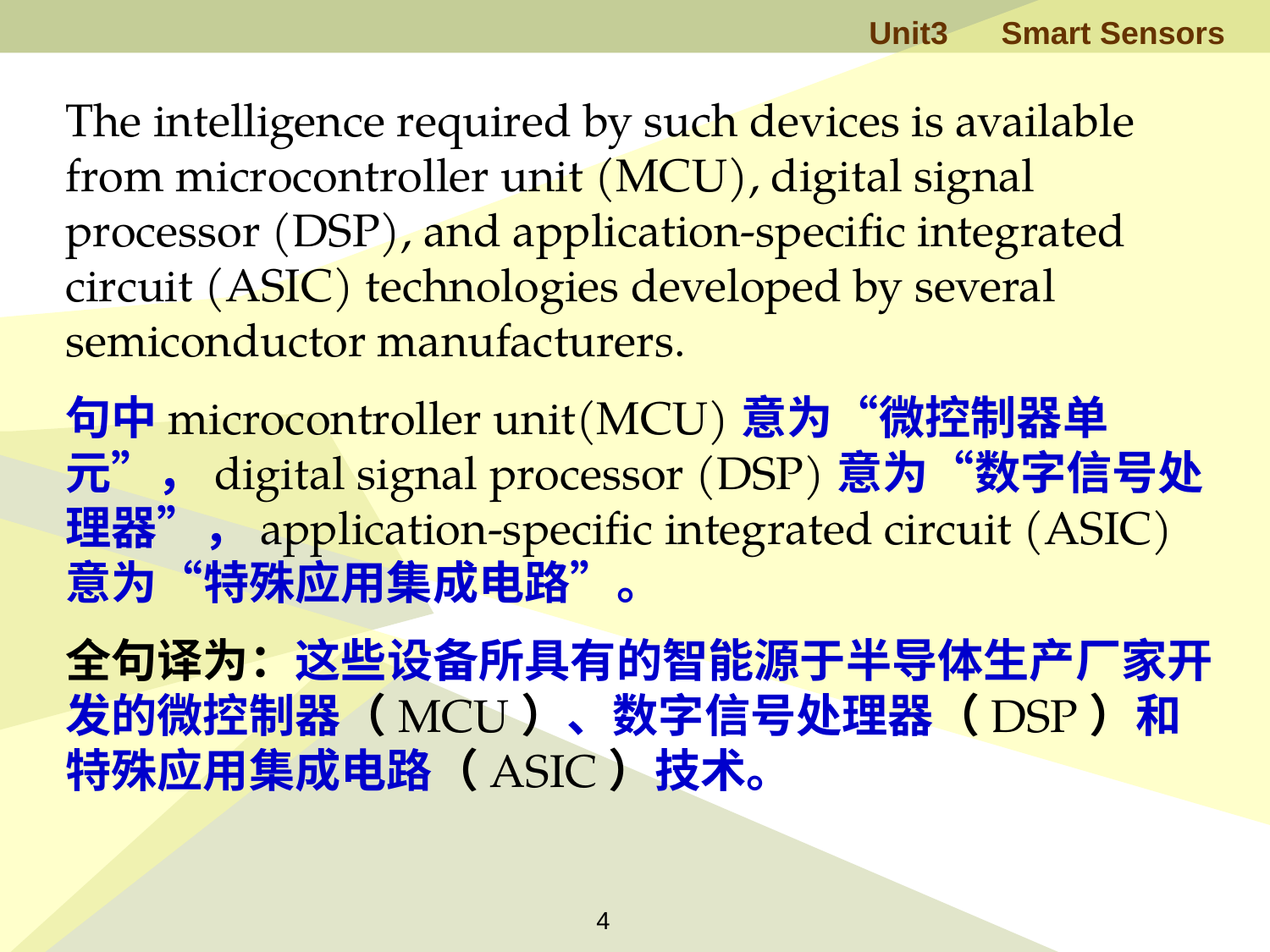

The intelligence required by such devices is available from microcontroller unit (MCU), digital signal processor (DSP), and application-specific integrated circuit (ASIC) technologies developed by several semiconductor manufacturers.
句中microcontroller unit(MCU)意为“微控制器单元”，digital signal processor (DSP)意为“数字信号处理器”，application-specific integrated circuit (ASIC)意为“特殊应用集成电路”。
全句译为：这些设备所具有的智能源于半导体生产厂家开发的微控制器（MCU）、数字信号处理器（DSP）和特殊应用集成电路（ASIC）技术。
4